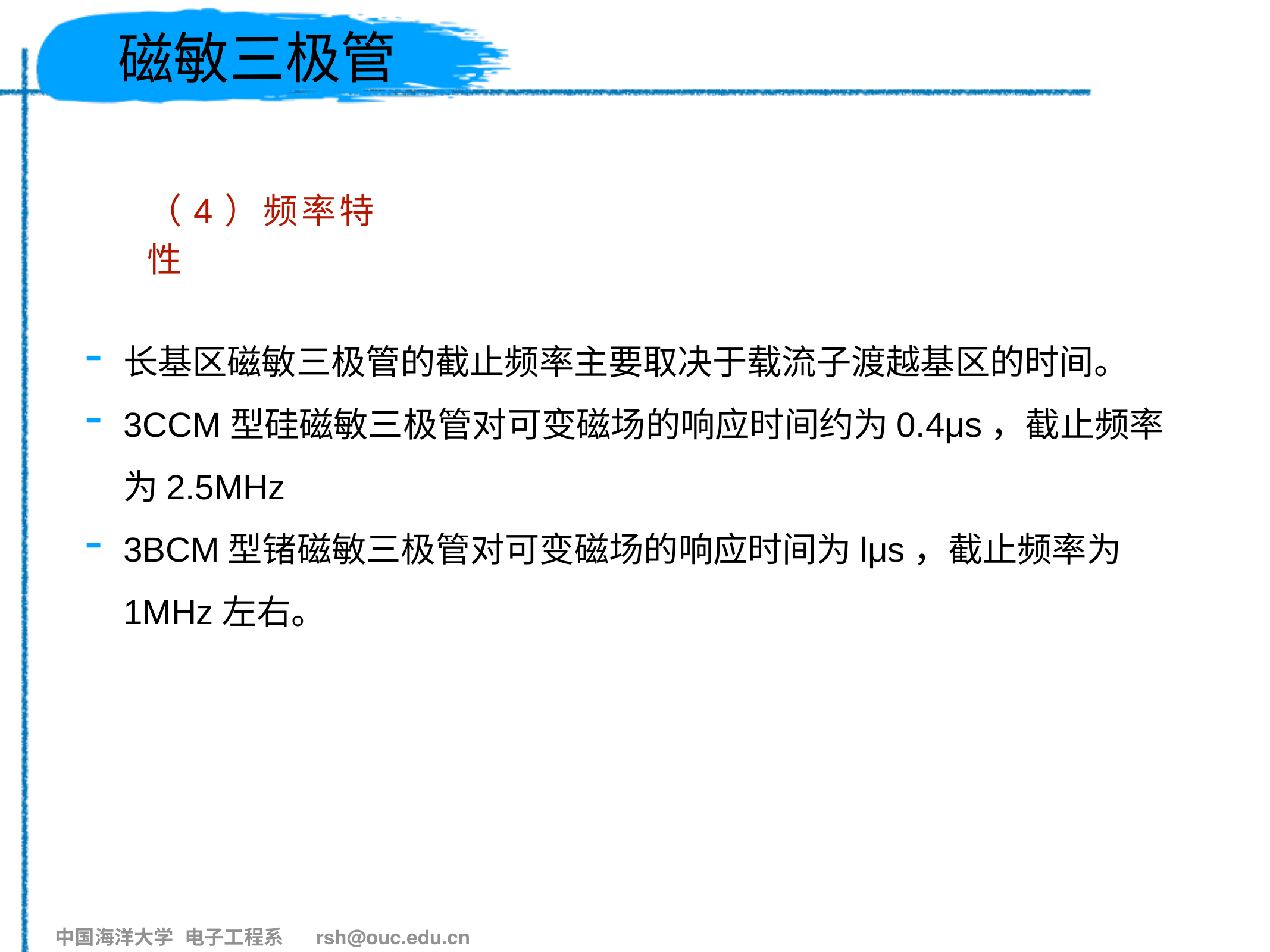

# 磁敏三极管
（4）频率特性
长基区磁敏三极管的截止频率主要取决于载流子渡越基区的时间。
3CCM型硅磁敏三极管对可变磁场的响应时间约为0.4μs，截止频率为2.5MHz
3BCM型锗磁敏三极管对可变磁场的响应时间为lμs，截止频率为1MHz左右。